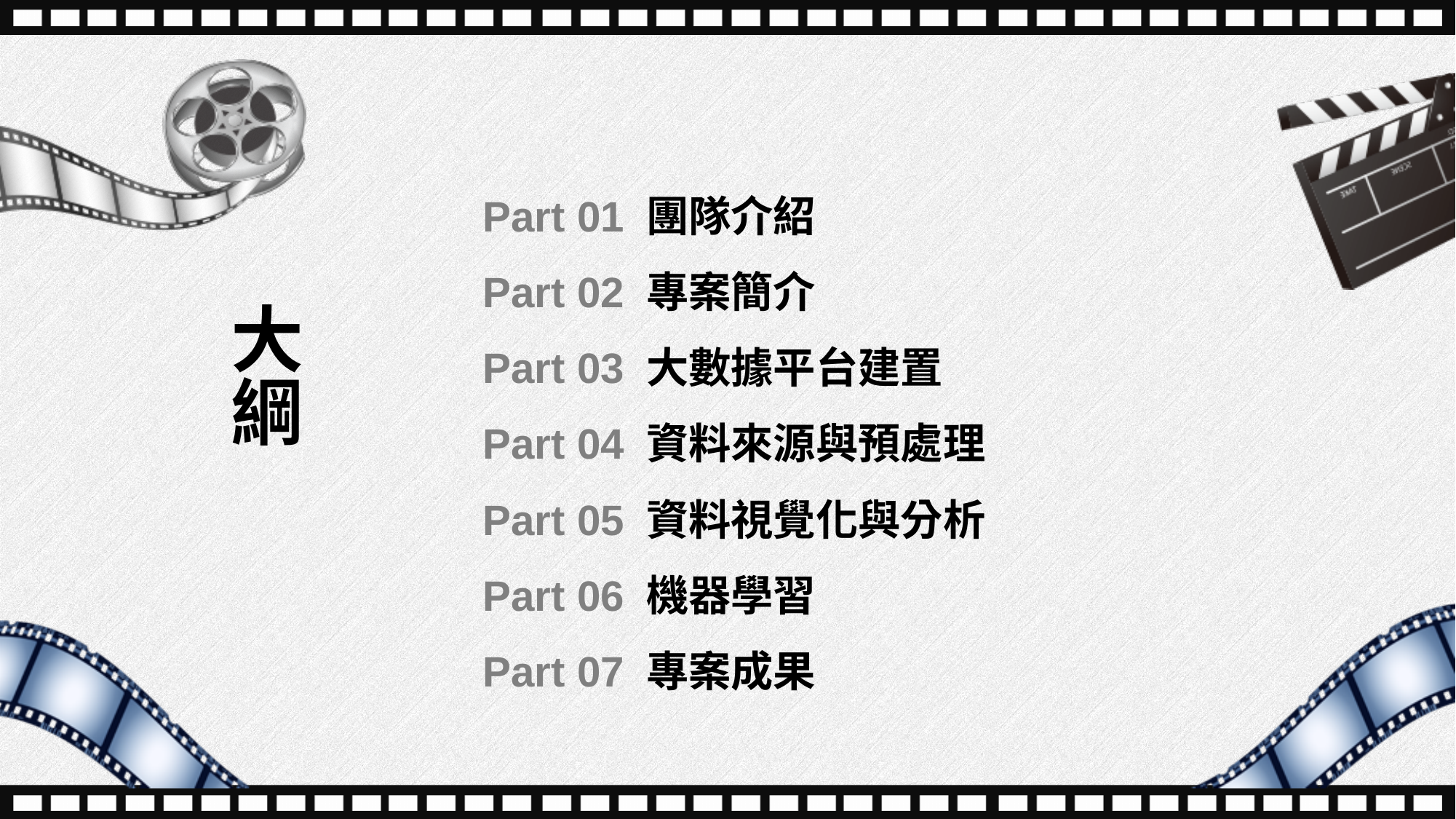

Part 01 團隊介紹
Part 02 專案簡介
Part 03 大數據平台建置
Part 04 資料來源與預處理
Part 05 資料視覺化與分析
Part 06 機器學習
Part 07 專案成果
大綱